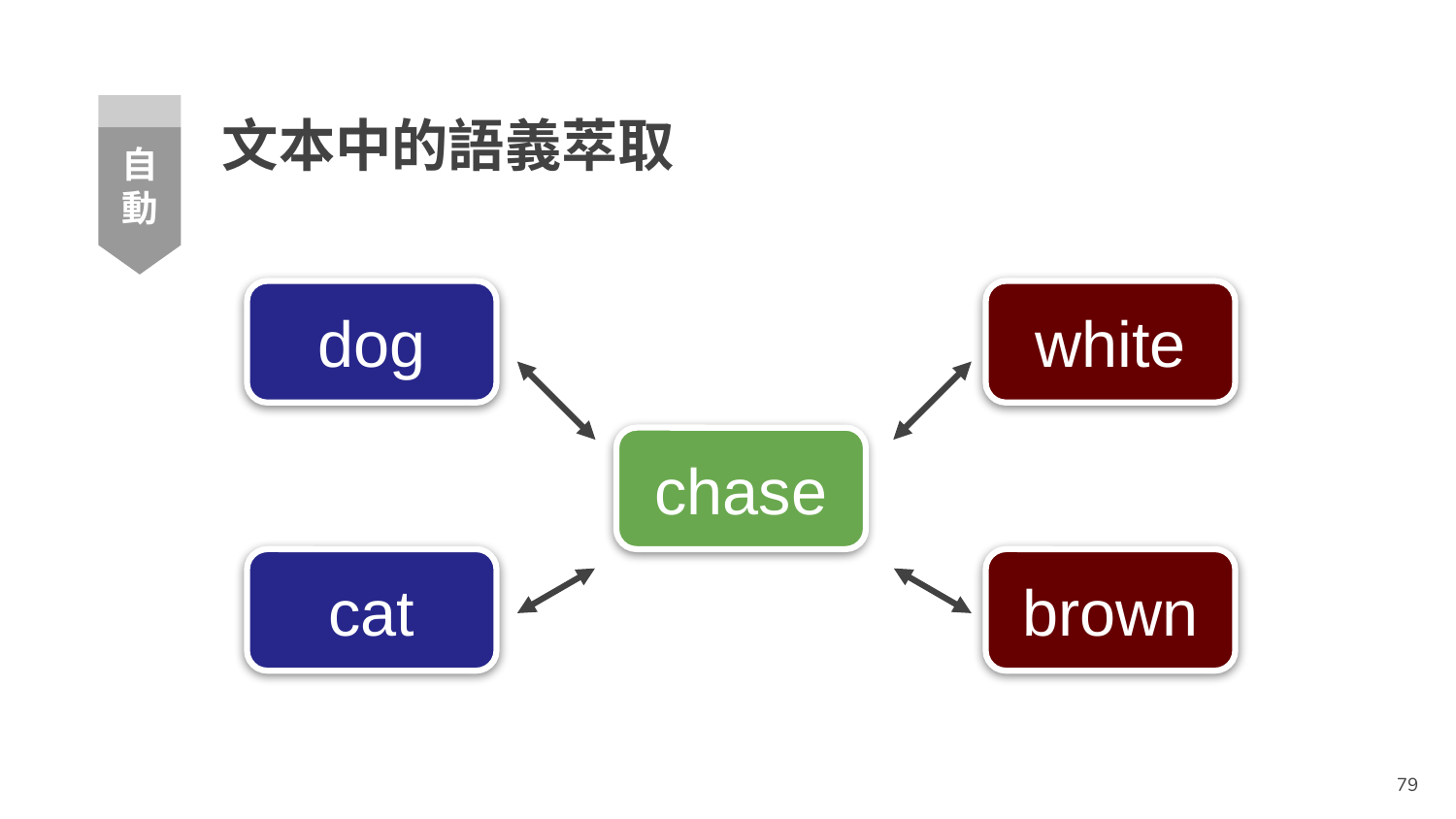

# 文本中的語義萃取
自動

dog
white
chase
cat
brown
79